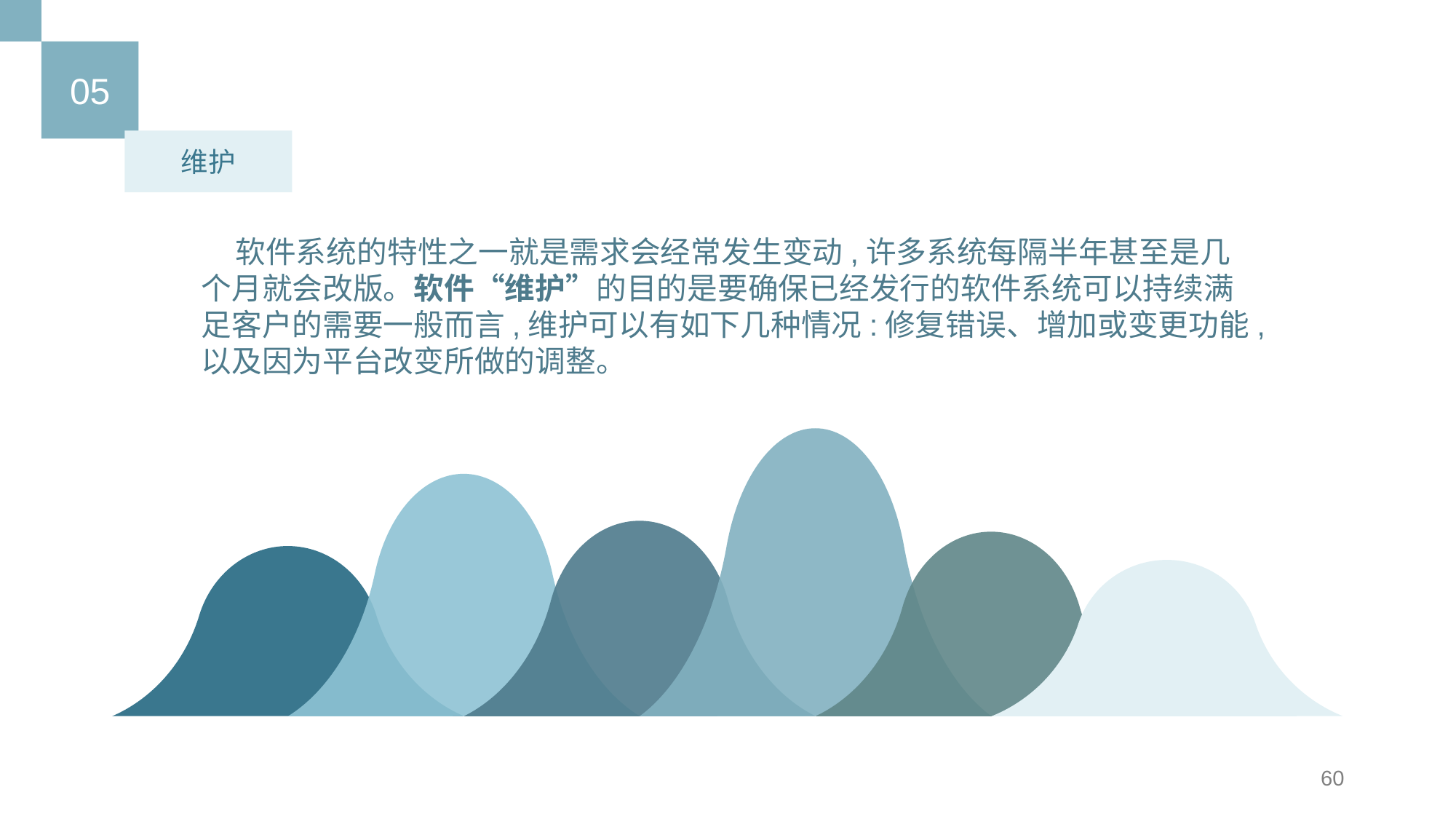

05
维护
    软件系统的特性之一就是需求会经常发生变动,许多系统每隔半年甚至是几个月就会改版。软件“维护”的目的是要确保已经发行的软件系统可以持续满足客户的需要一般而言,维护可以有如下几种情况:修复错误、增加或变更功能,以及因为平台改变所做的调整。

60